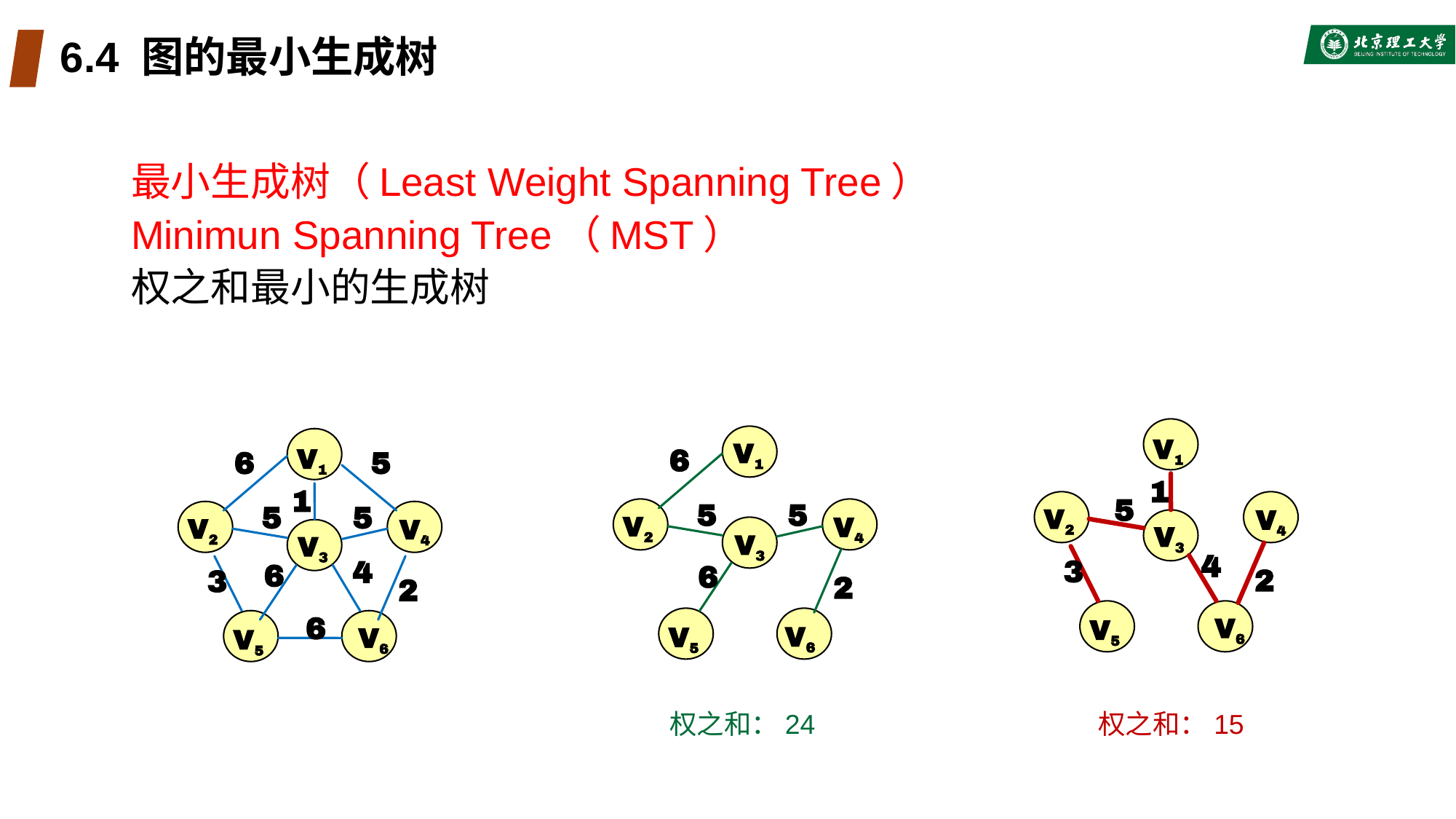

# 6.4 图的最小生成树
最小生成树（Least Weight Spanning Tree）
Minimun Spanning Tree（MST）
权之和最小的生成树

V1

V2

V4

V3

V5

V6
1
5
4
3
2

V1

V2

V4

V3

V5

V6
6
5
5
6
2

V1

V2

V4

V3

V5

V6

6
5
1
5
5
4
6
3
2
6
权之和：24
权之和：15